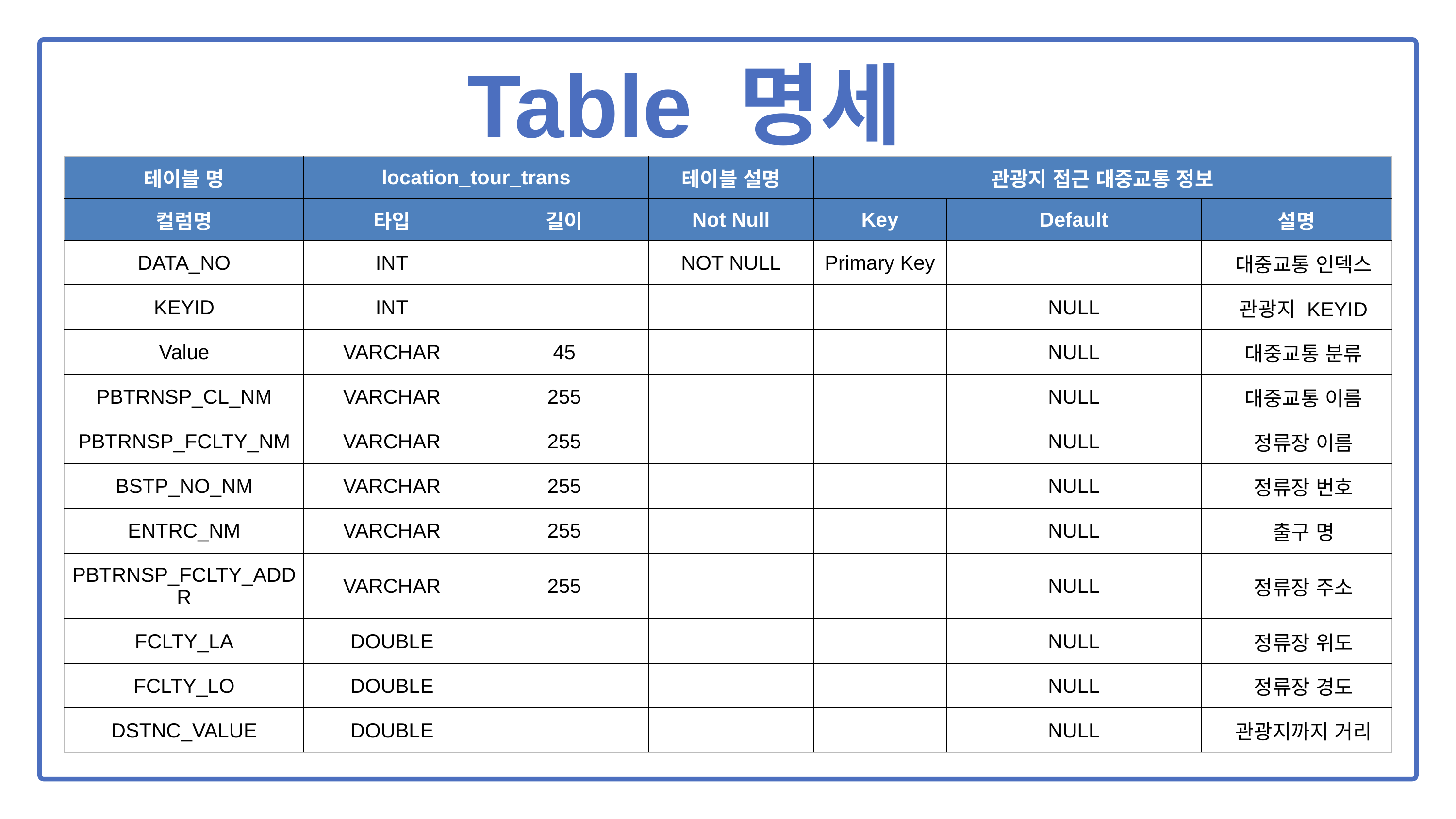

Table 명세

| 테이블 명 | location\_tour\_trans | URI | 테이블 설명 | 관광지 접근 대중교통 정보 |  |  |
| --- | --- | --- | --- | --- | --- | --- |
| 컬럼명 | 타입 | 길이 | Not Null | Key | Default | 설명 |
| DATA\_NO | INT |  | NOT NULL | Primary Key |  | 대중교통 인덱스 |
| KEYID | INT |  |  |  | NULL | 관광지 KEYID |
| Value | VARCHAR | 45 |  |  | NULL | 대중교통 분류 |
| PBTRNSP\_CL\_NM | VARCHAR | 255 |  |  | NULL | 대중교통 이름 |
| PBTRNSP\_FCLTY\_NM | VARCHAR | 255 |  |  | NULL | 정류장 이름 |
| BSTP\_NO\_NM | VARCHAR | 255 |  |  | NULL | 정류장 번호 |
| ENTRC\_NM | VARCHAR | 255 |  |  | NULL | 출구 명 |
| PBTRNSP\_FCLTY\_ADDR | VARCHAR | 255 |  |  | NULL | 정류장 주소 |
| FCLTY\_LA | DOUBLE |  |  |  | NULL | 정류장 위도 |
| FCLTY\_LO | DOUBLE |  |  |  | NULL | 정류장 경도 |
| DSTNC\_VALUE | DOUBLE |  |  |  | NULL | 관광지까지 거리 |